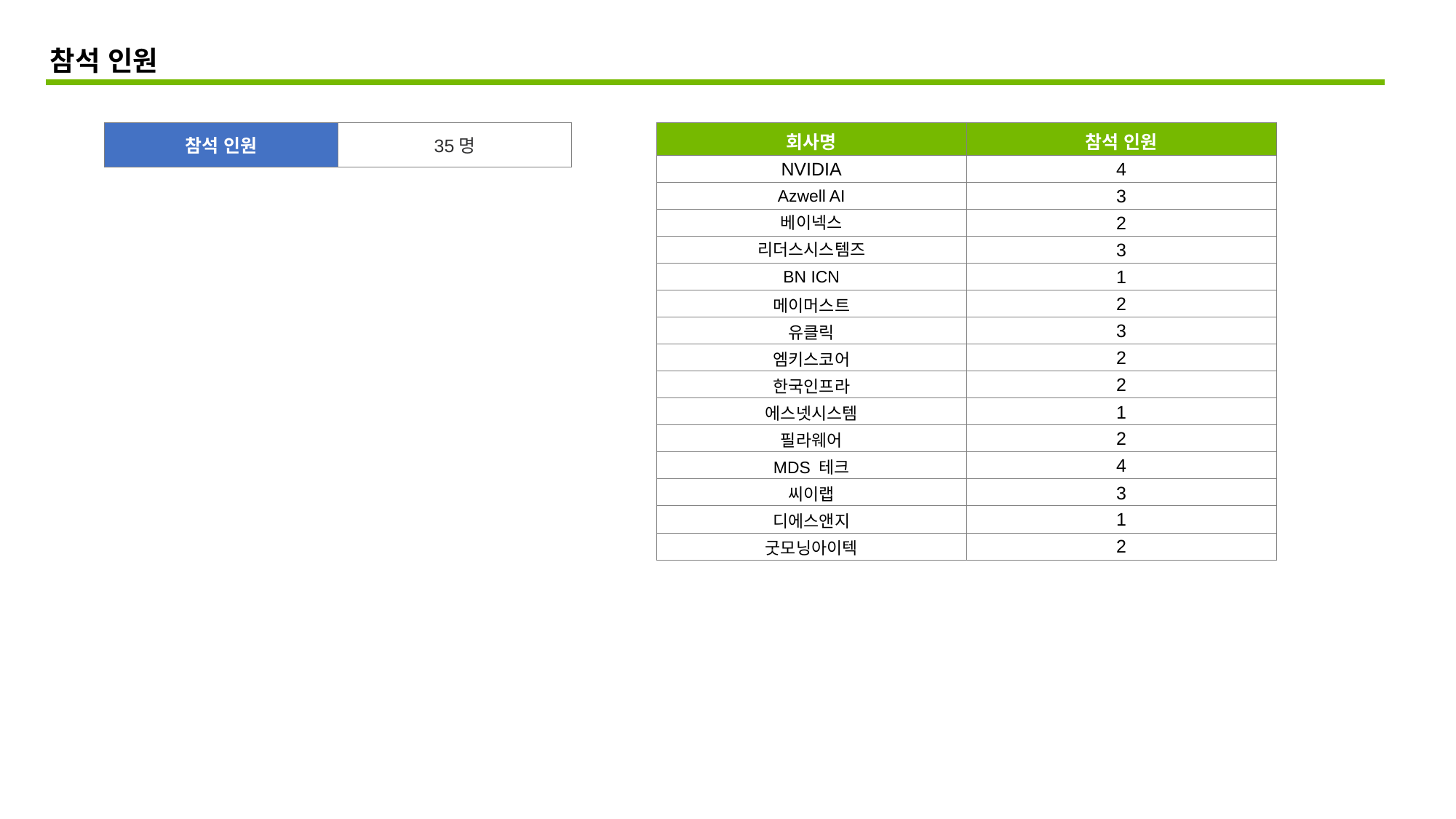

참석 인원
| 참석 인원 | 35명 |
| --- | --- |
| 회사명 | 참석 인원 |
| --- | --- |
| NVIDIA | 4 |
| --- | --- |
| Azwell AI | 3 |
| 베이넥스 | 2 |
| 리더스시스템즈 | 3 |
| BN ICN | 1 |
| 메이머스트 | 2 |
| 유클릭 | 3 |
| 엠키스코어 | 2 |
| 한국인프라 | 2 |
| 에스넷시스템 | 1 |
| 필라웨어 | 2 |
| MDS 테크 | 4 |
| 씨이랩 | 3 |
| 디에스앤지 | 1 |
| 굿모닝아이텍 | 2 |